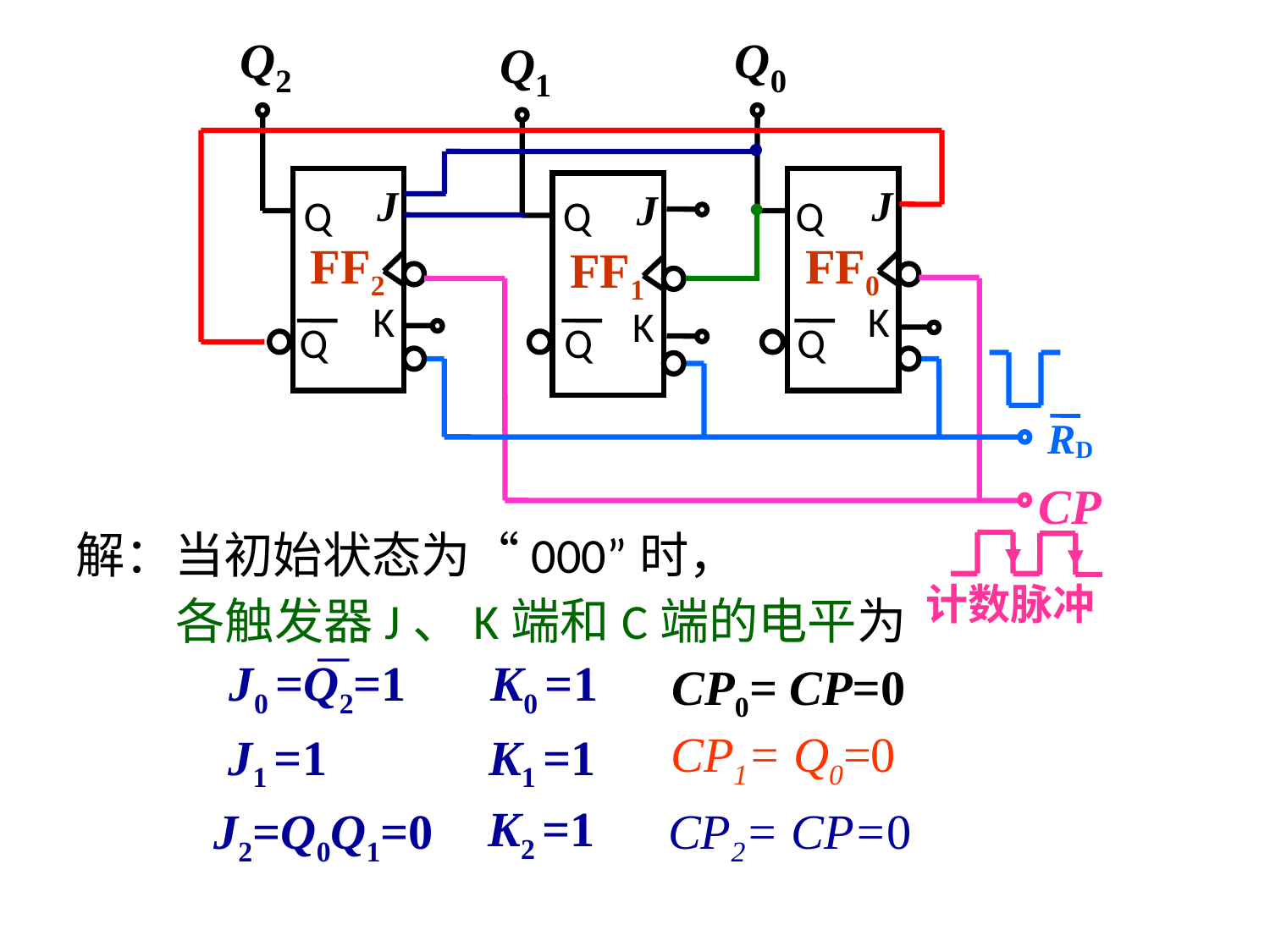

Q2

Q0

Q1

J
J

J
Q
Q
Q

FF2
FF0
FF1

K
K
K
Q

Q

Q

RD

  CP

计数脉冲

解：当初始状态为“000”时，
        各触发器J、K端和C端的电平为
 J0 =Q2=1

K0 =1
  CP0= CP=0
       CP1= Q0=0
 J1 =1
       K1 =1
K2 =1
J2=Q0Q1=0
CP2= CP=0